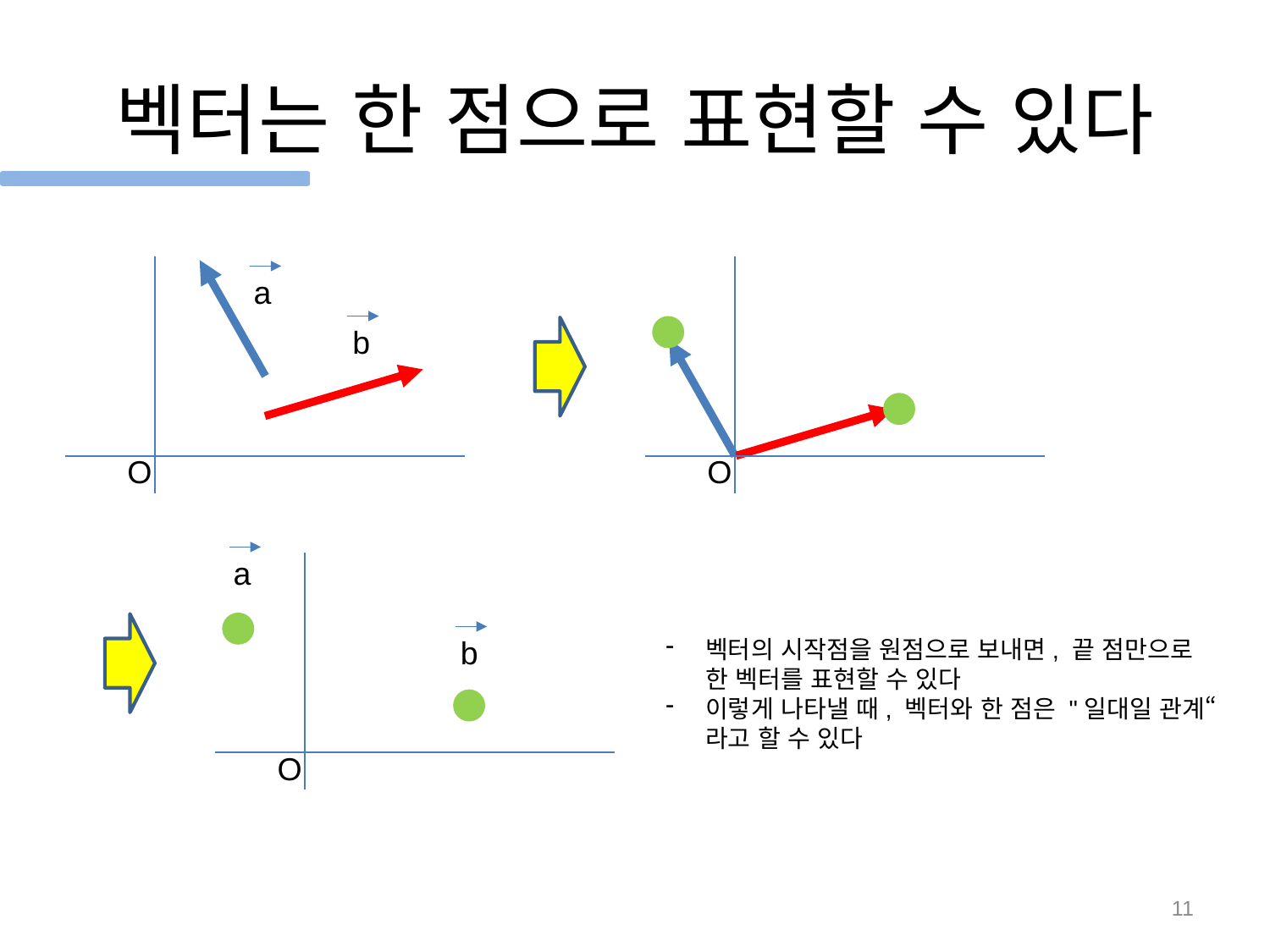

# 벡터는 한 점으로 표현할 수 있다

 a
 b

O
O
 a

 b
벡터의 시작점을 원점으로 보내면, 끝 점만으로
한 벡터를 표현할 수 있다
이렇게 나타낼 때, 벡터와 한 점은 "일대일 관계“
라고 할 수 있다

O
11